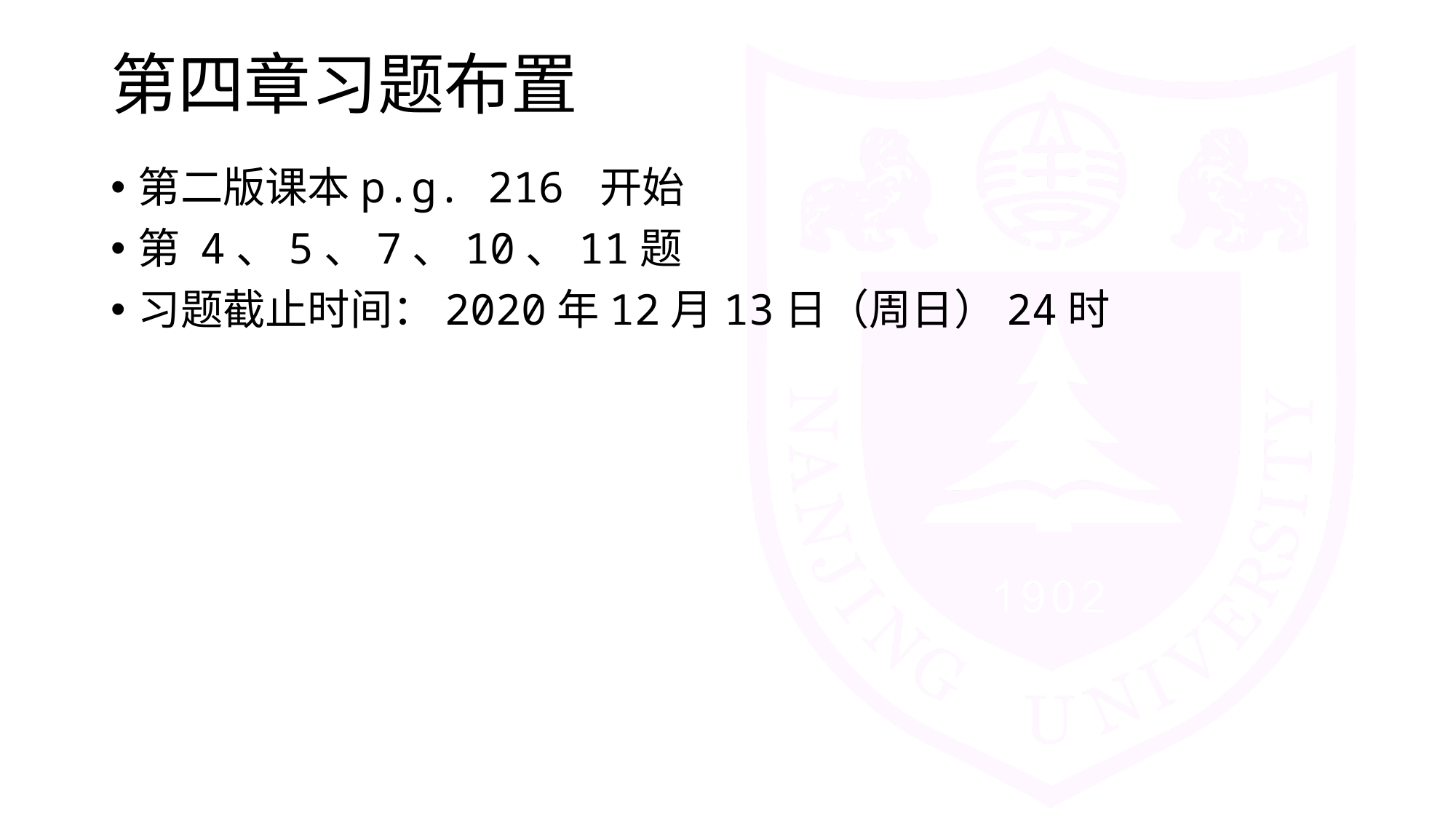

# 第四章习题布置
第二版课本p.g. 216 开始
第 4、5、7、10、11题
习题截止时间：2020年12月13日（周日）24时